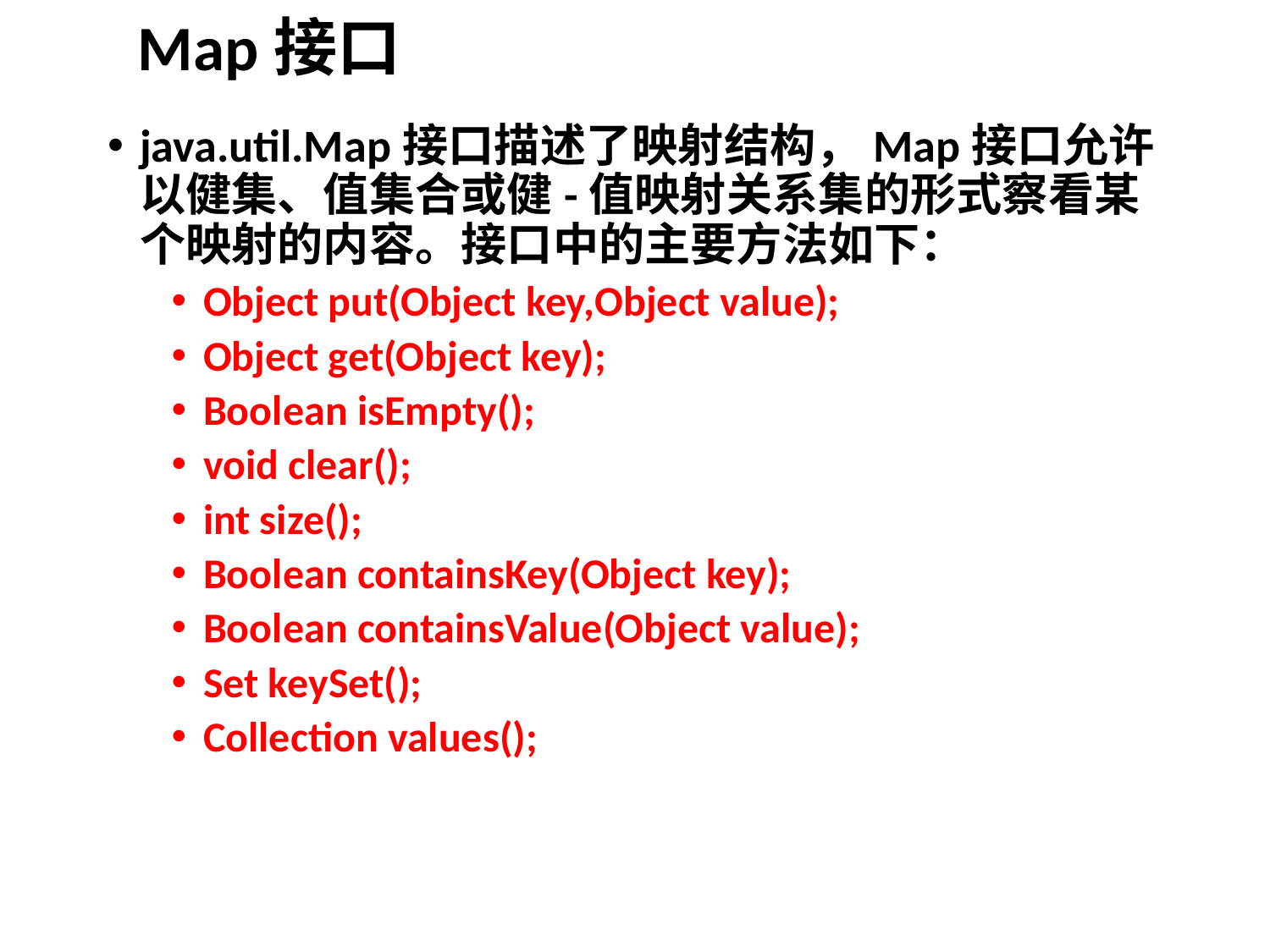

# Map接口
java.util.Map接口描述了映射结构，Map接口允许以健集、值集合或健-值映射关系集的形式察看某个映射的内容。接口中的主要方法如下：
Object put(Object key,Object value);
Object get(Object key);
Boolean isEmpty();
void clear();
int size();
Boolean containsKey(Object key);
Boolean containsValue(Object value);
Set keySet();
Collection values();